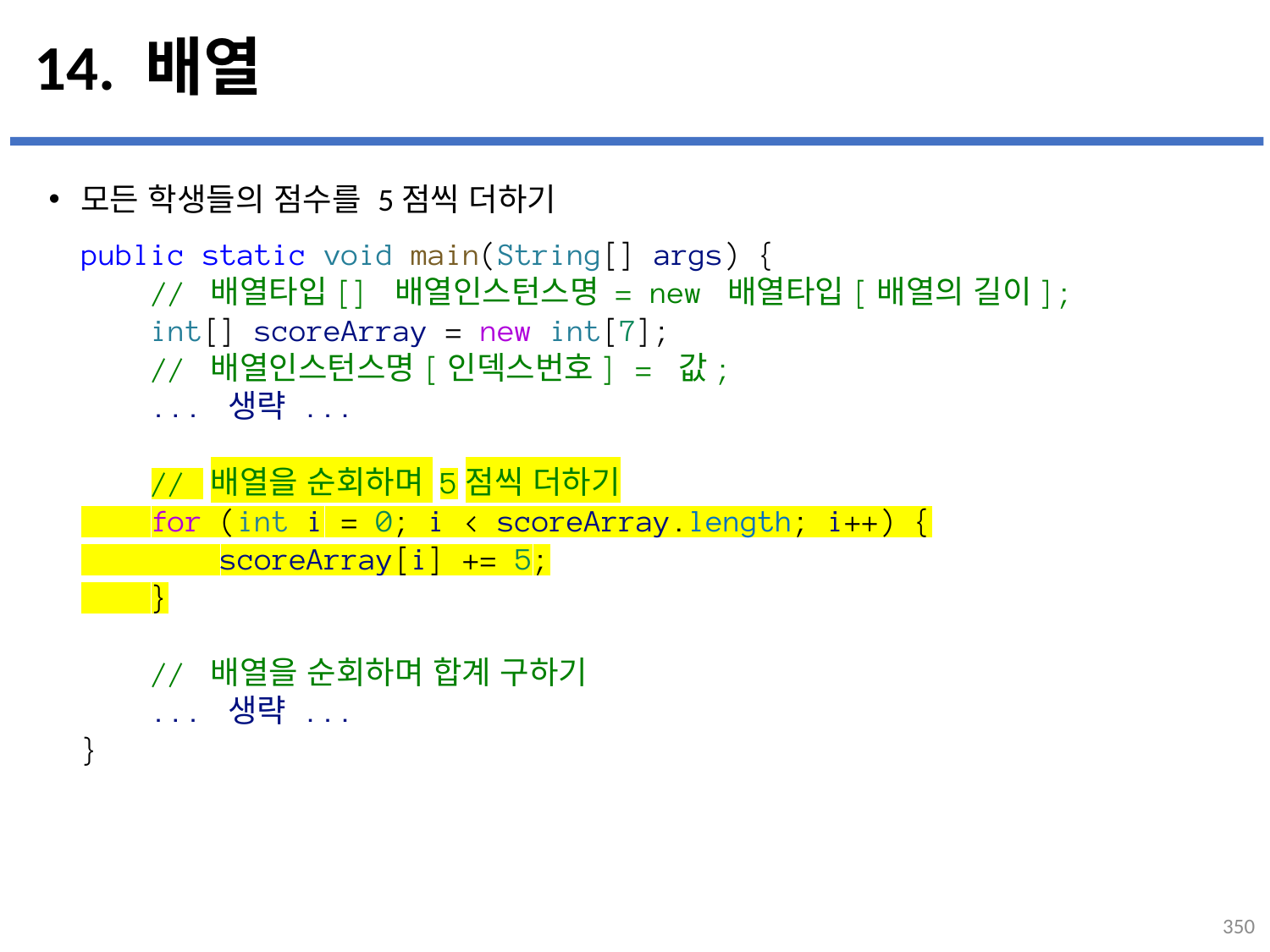

# 14. 배열
모든 학생들의 점수를 5점씩 더하기

...

설명
public static void main(String[] args) {
    // 배열타입[] 배열인스턴스명 = new 배열타입[배열의 길이];
    int[] scoreArray = new int[7];
    // 배열인스턴스명[인덱스번호] = 값;
    ... 생략 ...

    // 배열을 순회하며 5점씩 더하기
    for (int i = 0; i < scoreArray.length; i++) {
        scoreArray[i] += 5;
    }
    // 배열을 순회하며 합계 구하기
    ... 생략 ...
}
350